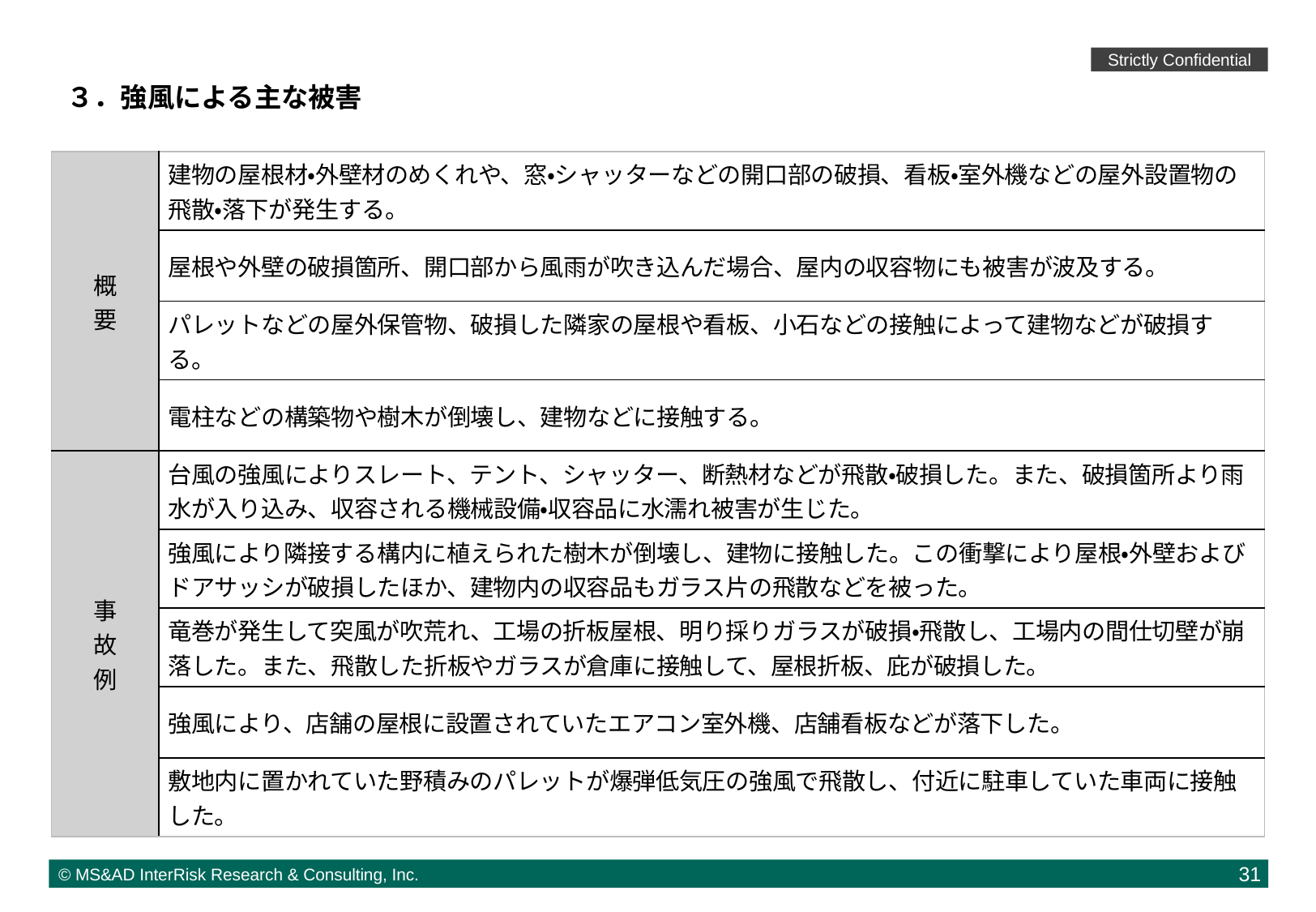

３．強風による主な被害
| 概 要 | 建物の屋根材・外壁材のめくれや、窓・シャッターなどの開口部の破損、看板・室外機などの屋外設置物の飛散・落下が発生する。 |
| --- | --- |
|  | 屋根や外壁の破損箇所、開口部から風雨が吹き込んだ場合、屋内の収容物にも被害が波及する。 |
|  | パレットなどの屋外保管物、破損した隣家の屋根や看板、小石などの接触によって建物などが破損する。 |
|  | 電柱などの構築物や樹木が倒壊し、建物などに接触する。 |
| 事 故 例 | 台風の強風によりスレート、テント、シャッター、断熱材などが飛散・破損した。また、破損箇所より雨水が入り込み、収容される機械設備・収容品に水濡れ被害が生じた。 |
|  | 強風により隣接する構内に植えられた樹木が倒壊し、建物に接触した。この衝撃により屋根・外壁およびドアサッシが破損したほか、建物内の収容品もガラス片の飛散などを被った。 |
|  | 竜巻が発生して突風が吹荒れ、工場の折板屋根、明り採りガラスが破損・飛散し、工場内の間仕切壁が崩落した。また、飛散した折板やガラスが倉庫に接触して、屋根折板、庇が破損した。 |
|  | 強風により、店舗の屋根に設置されていたエアコン室外機、店舗看板などが落下した。 |
|  | 敷地内に置かれていた野積みのパレットが爆弾低気圧の強風で飛散し、付近に駐車していた車両に接触した。 |
31